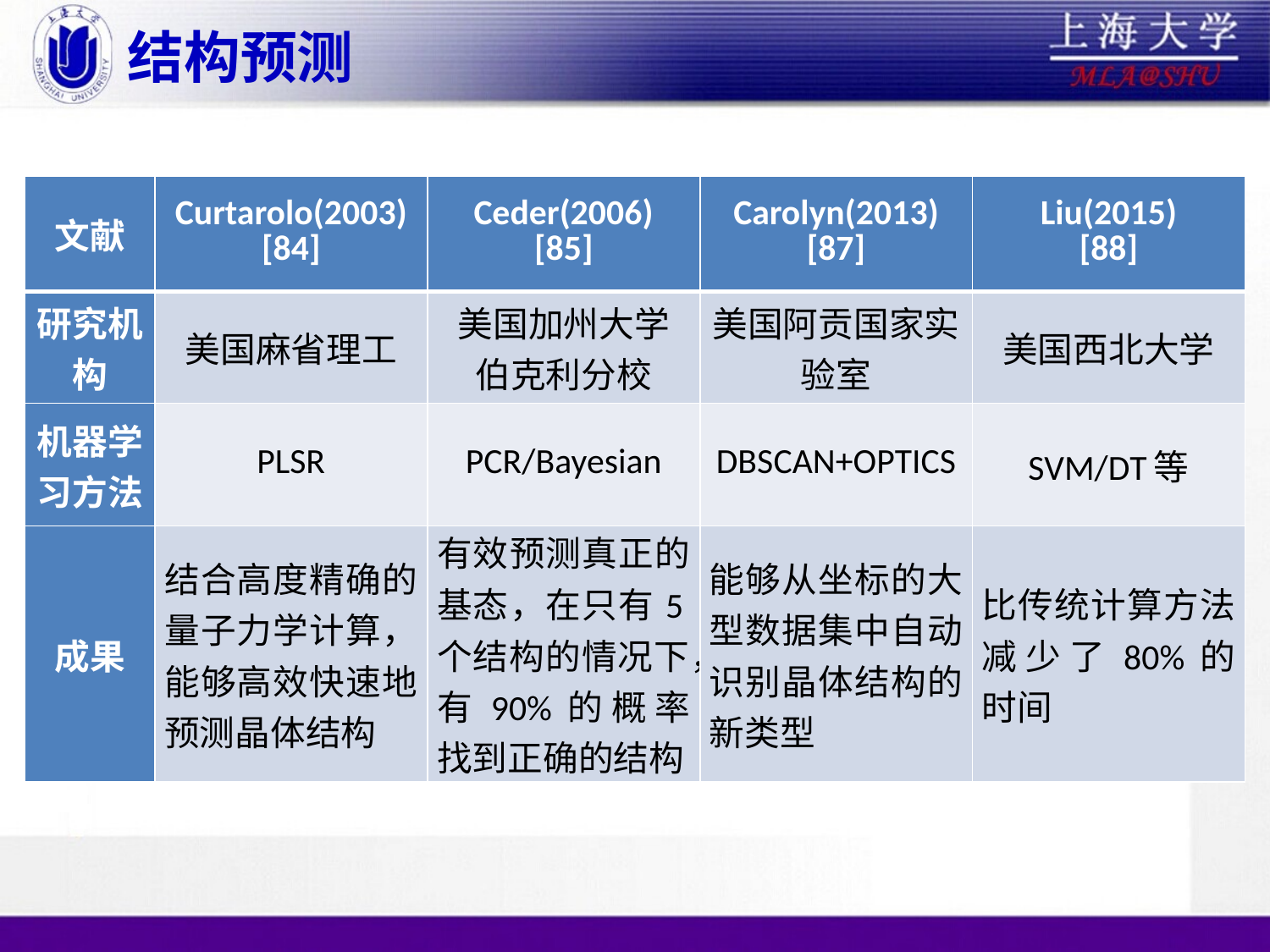

# 结构预测
| 文献 | Curtarolo(2003) [84] | Ceder(2006) [85] | Carolyn(2013) [87] | Liu(2015) [88] |
| --- | --- | --- | --- | --- |
| 研究机构 | 美国麻省理工 | 美国加州大学 伯克利分校 | 美国阿贡国家实验室 | 美国西北大学 |
| 机器学习方法 | PLSR | PCR/Bayesian | DBSCAN+OPTICS | SVM/DT等 |
| 成果 | 结合高度精确的量子力学计算，能够高效快速地预测晶体结构 | 有效预测真正的基态，在只有5个结构的情况下，有90%的概率找到正确的结构 | 能够从坐标的大型数据集中自动识别晶体结构的新类型 | 比传统计算方法减少了80%的时间 |